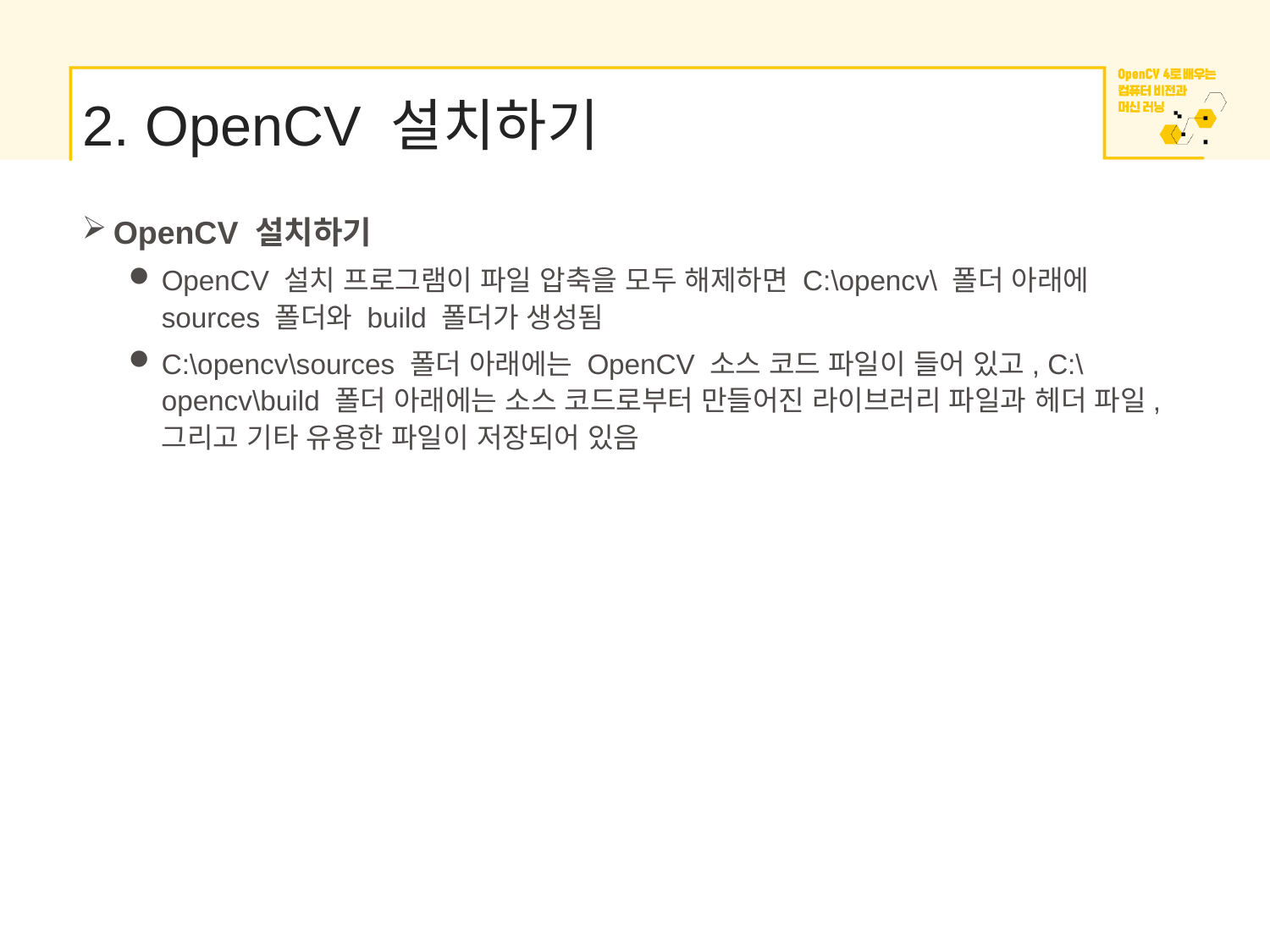

# 2. OpenCV 설치하기
OpenCV 설치하기
OpenCV 설치 프로그램이 파일 압축을 모두 해제하면 C:\opencv\ 폴더 아래에 sources 폴더와 build 폴더가 생성됨
C:\opencv\sources 폴더 아래에는 OpenCV 소스 코드 파일이 들어 있고, C:\opencv\build 폴더 아래에는 소스 코드로부터 만들어진 라이브러리 파일과 헤더 파일, 그리고 기타 유용한 파일이 저장되어 있음